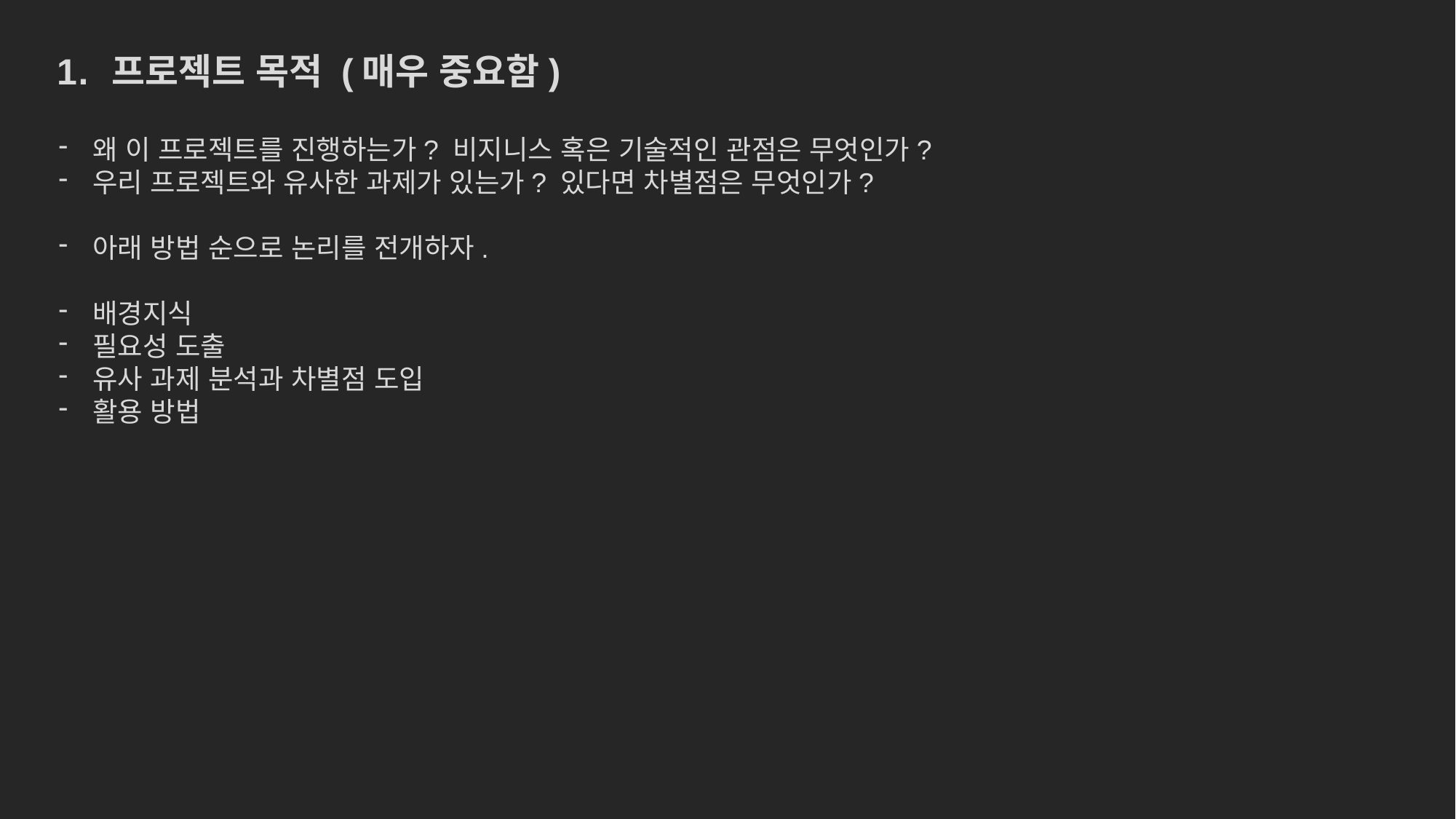

프로젝트 목적 (매우 중요함)
왜 이 프로젝트를 진행하는가? 비지니스 혹은 기술적인 관점은 무엇인가?
우리 프로젝트와 유사한 과제가 있는가? 있다면 차별점은 무엇인가?

아래 방법 순으로 논리를 전개하자.

배경지식
필요성 도출
유사 과제 분석과 차별점 도입
활용 방법